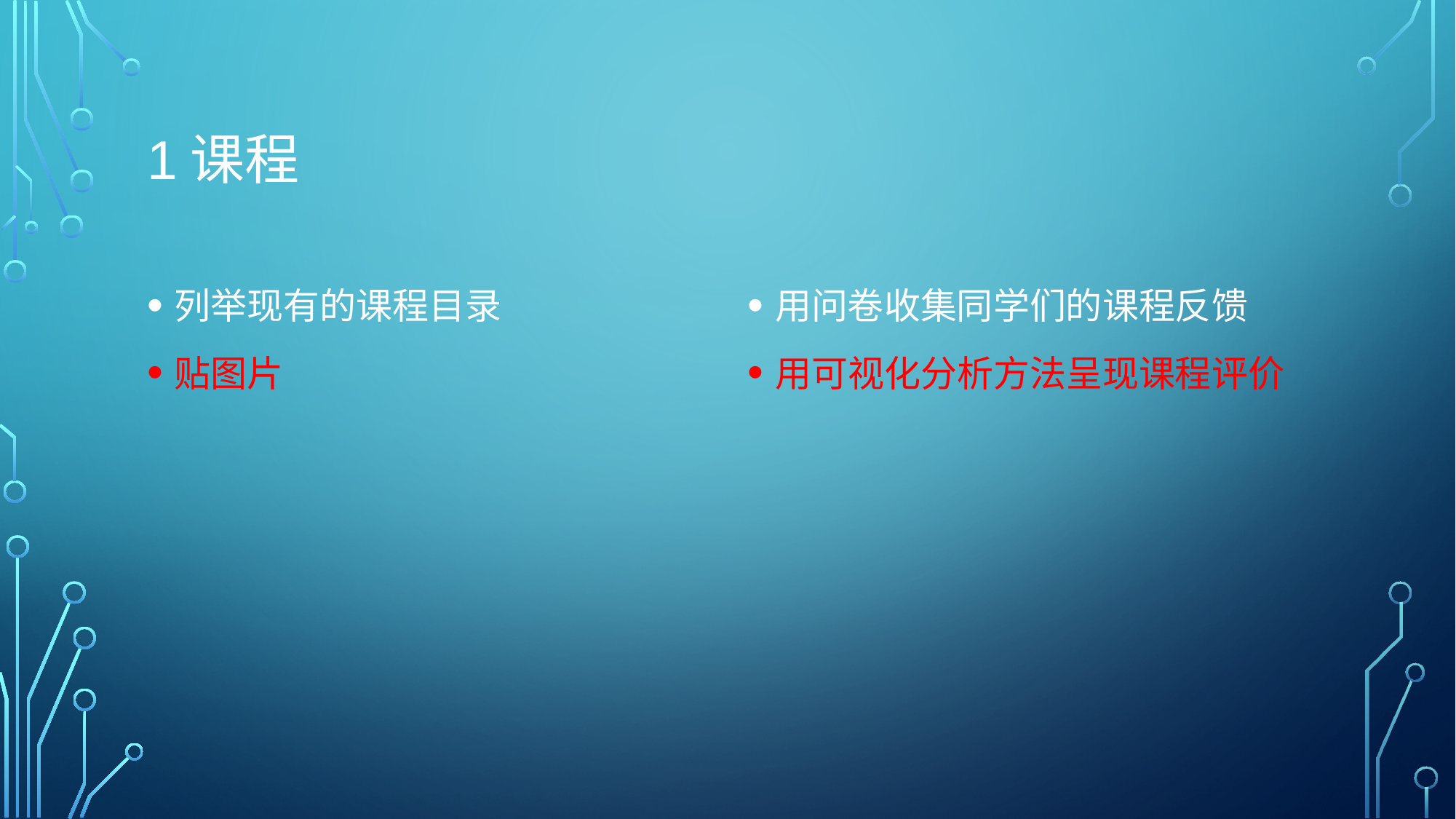

# 1课程
列举现有的课程目录
贴图片
用问卷收集同学们的课程反馈
用可视化分析方法呈现课程评价